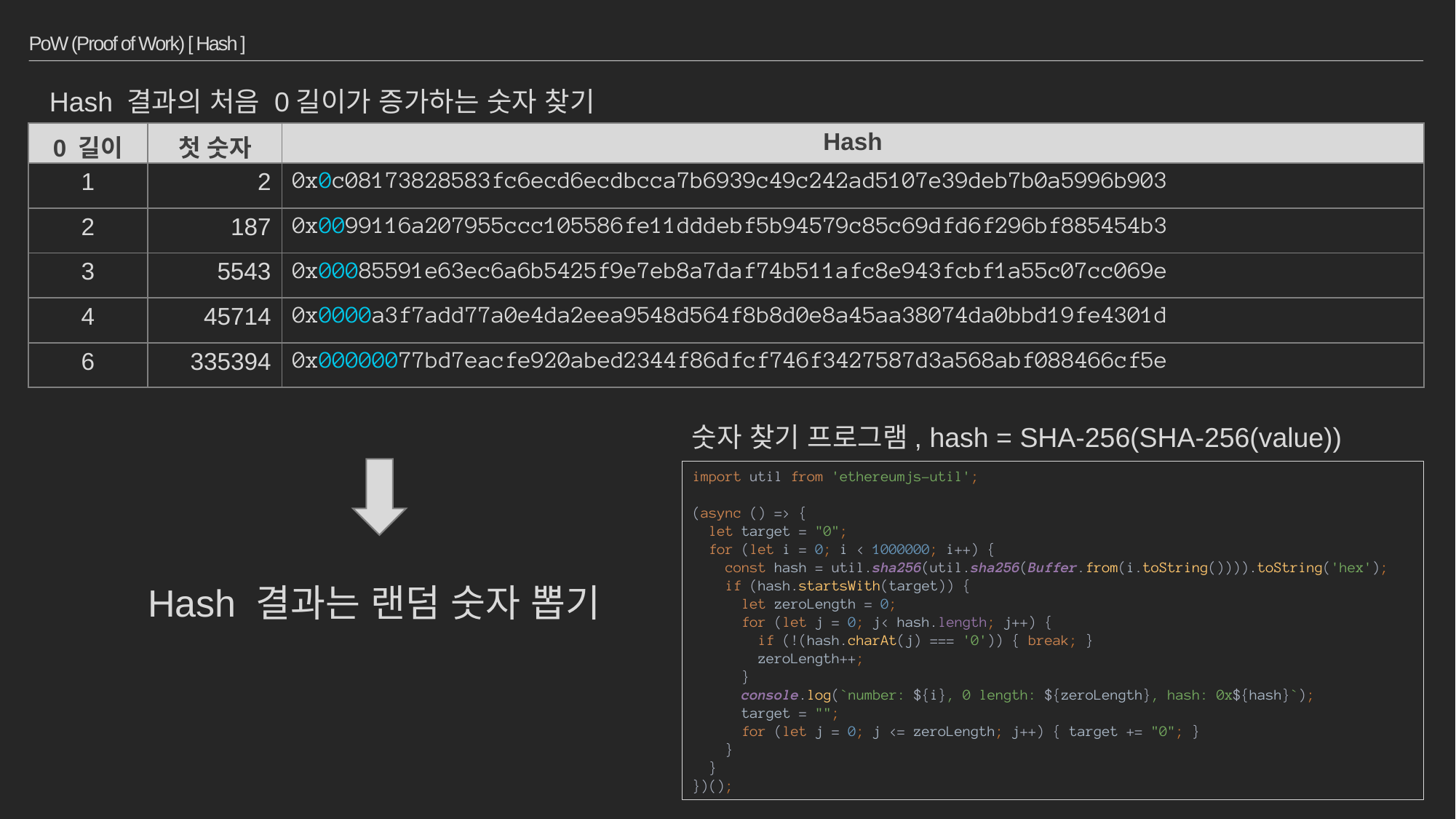

# PoW (Proof of Work) [ Hash ]
Hash 결과의 처음 0길이가 증가하는 숫자 찾기
| 0 길이 | 첫 숫자 | Hash |
| --- | --- | --- |
| 1 | 2 | 0x0c08173828583fc6ecd6ecdbcca7b6939c49c242ad5107e39deb7b0a5996b903 |
| 2 | 187 | 0x0099116a207955ccc105586fe11dddebf5b94579c85c69dfd6f296bf885454b3 |
| 3 | 5543 | 0x00085591e63ec6a6b5425f9e7eb8a7daf74b511afc8e943fcbf1a55c07cc069e |
| 4 | 45714 | 0x0000a3f7add77a0e4da2eea9548d564f8b8d0e8a45aa38074da0bbd19fe4301d |
| 6 | 335394 | 0x00000077bd7eacfe920abed2344f86dfcf746f3427587d3a568abf088466cf5e |
숫자 찾기 프로그램, hash = SHA-256(SHA-256(value))

import util from 'ethereumjs-util';
(async () => {
  let target = "0";
  for (let i = 0; i < 1000000; i++) {
    const hash = util.sha256(util.sha256(Buffer.from(i.toString()))).toString('hex');
    if (hash.startsWith(target)) {
      let zeroLength = 0;
      for (let j = 0; j< hash.length; j++) {
        if (!(hash.charAt(j) === '0')) { break; }
        zeroLength++;
      }
      console.log(`number: ${i}, 0 length: ${zeroLength}, hash: 0x${hash}`);
      target = "";
      for (let j = 0; j <= zeroLength; j++) { target += "0"; }
    }
  }
})();
Hash 결과는 랜덤 숫자 뽑기